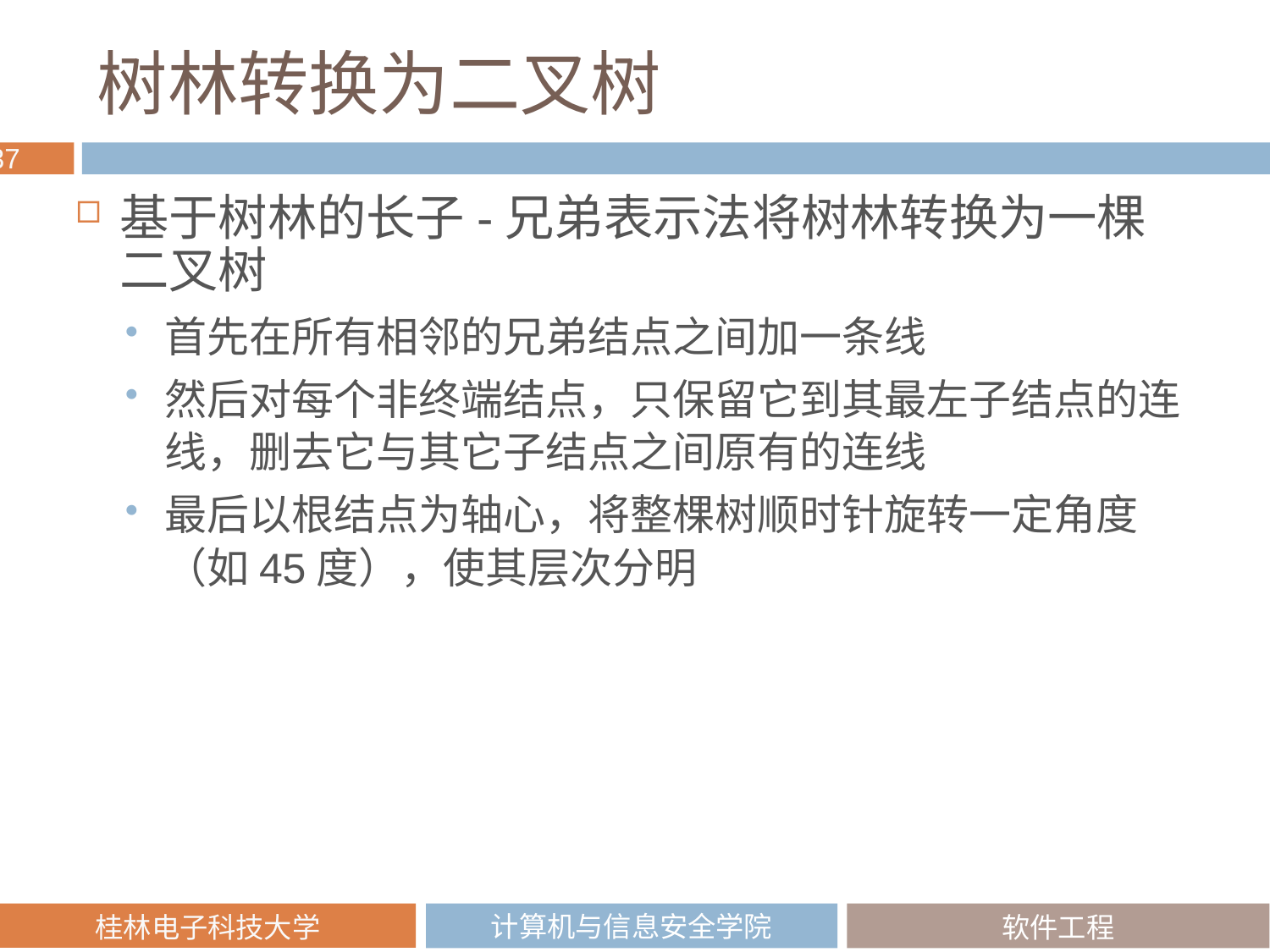

# 树林转换为二叉树
基于树林的长子-兄弟表示法将树林转换为一棵二叉树
首先在所有相邻的兄弟结点之间加一条线
然后对每个非终端结点，只保留它到其最左子结点的连线，删去它与其它子结点之间原有的连线
最后以根结点为轴心，将整棵树顺时针旋转一定角度（如45度），使其层次分明